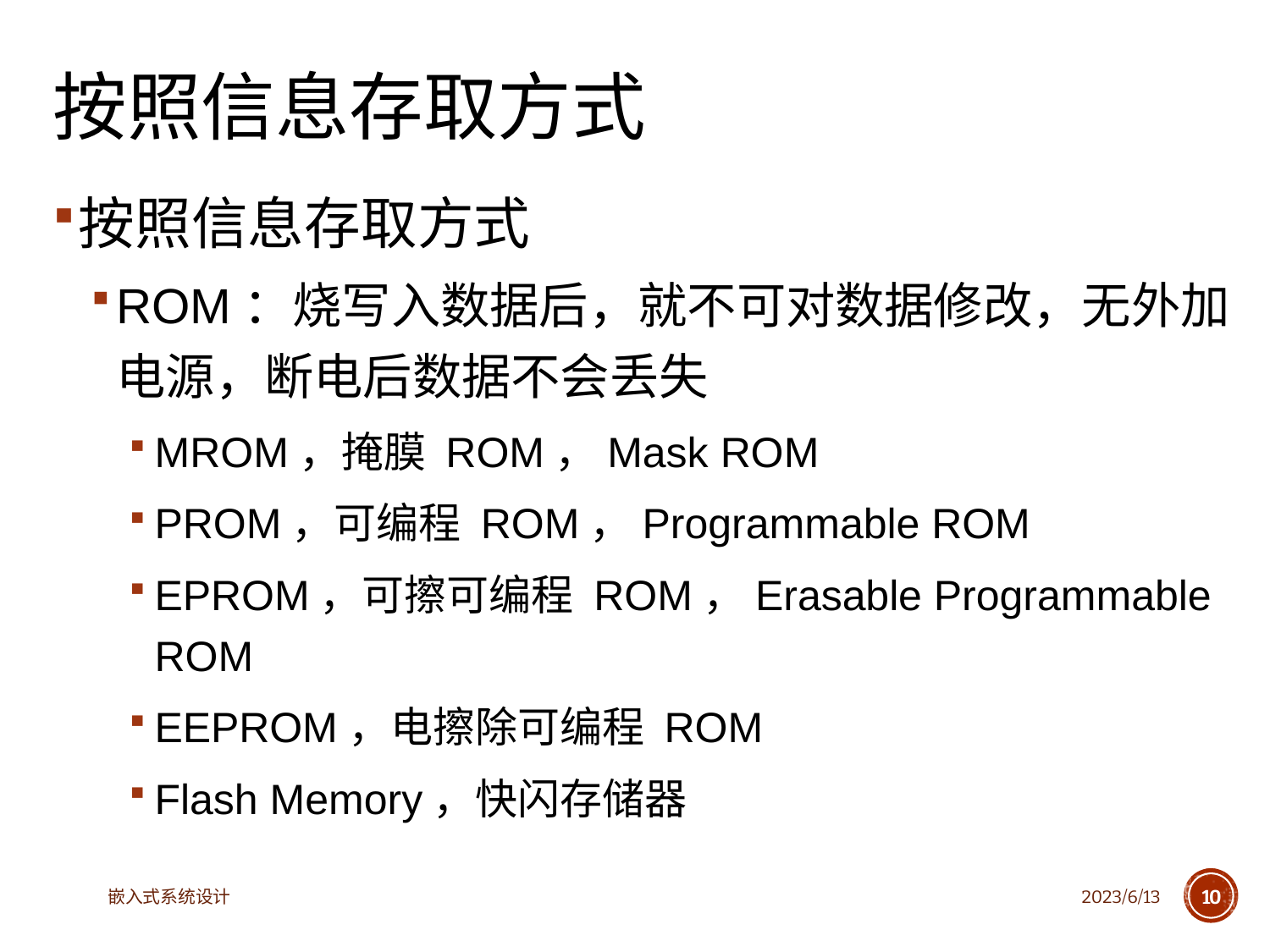

# 按照信息存取方式
按照信息存取方式
ROM：烧写入数据后，就不可对数据修改，无外加电源，断电后数据不会丢失
MROM，掩膜 ROM，Mask ROM
PROM，可编程 ROM，Programmable ROM
EPROM，可擦可编程 ROM，Erasable Programmable ROM
EEPROM，电擦除可编程 ROM
Flash Memory，快闪存储器
嵌入式系统设计
2023/6/13
10